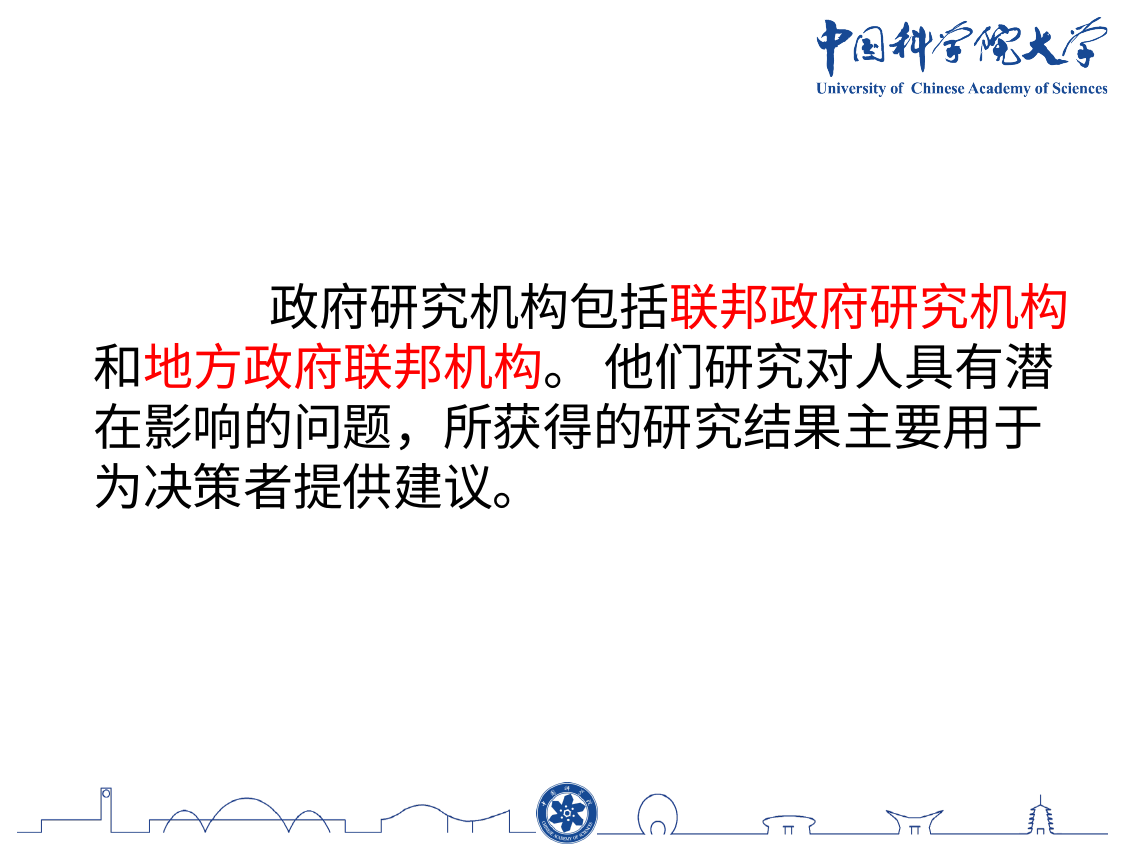

政府研究机构包括联邦政府研究机构和地方政府联邦机构。 他们研究对人具有潜在影响的问题，所获得的研究结果主要用于为决策者提供建议。